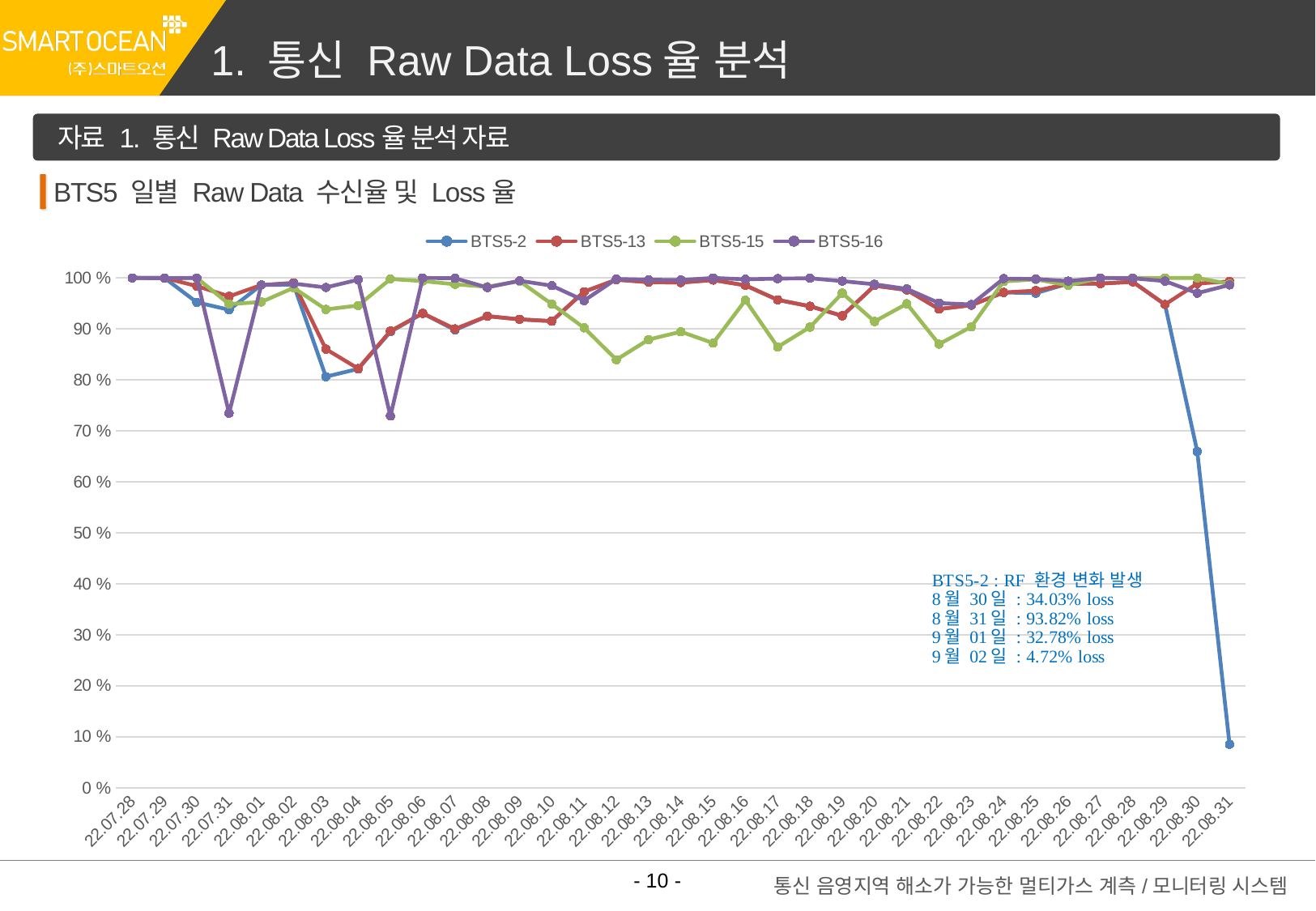

1. 통신 Raw Data Loss율 분석
자료 1. 통신 Raw Data Loss율 분석 자료
BTS5 일별 Raw Data 수신율 및 Loss율

### Chart

| Category | BTS5-2 | BTS5-13 | BTS5-15 | BTS5-16 |
|---|---|---|---|---|
| 22.07.28 | 100.0 | 100.0 | 100.0 | 100.0 |
| 22.07.29 | 100.0 | 100.0 | 100.0 | 99.93055555555556 |
| 22.07.30 | 95.20833333333333 | 98.40277777777777 | 100.0 | 100.0 |
| 22.07.31 | 93.75 | 96.38888888888889 | 94.86111111111111 | 73.47222222222221 |
| 22.08.01 | 98.61111111111111 | 98.61111111111111 | 95.27777777777777 | 98.61111111111111 |
| 22.08.02 | 98.68055555555556 | 99.02777777777777 | 98.05555555555556 | 98.88888888888889 |
| 22.08.03 | 80.625 | 86.04166666666667 | 93.81944444444444 | 98.125 |
| 22.08.04 | 82.15277777777777 | 82.22222222222221 | 94.58333333333333 | 99.65277777777777 |
| 22.08.05 | 89.44444444444444 | 89.58333333333333 | 99.79166666666666 | 72.91666666666667 |
| 22.08.06 | 93.05555555555556 | 93.05555555555556 | 99.375 | 100.0 |
| 22.08.07 | 89.79166666666667 | 90.0 | 98.75 | 99.93055555555556 |
| 22.08.08 | 92.5 | 92.5 | 98.26388888888889 | 98.125 |
| 22.08.09 | 91.875 | 91.875 | 99.375 | 99.44444444444444 |
| 22.08.10 | 91.52777777777777 | 91.52777777777777 | 94.86111111111111 | 98.47222222222221 |
| 22.08.11 | 97.29166666666666 | 97.29166666666666 | 90.20833333333333 | 95.55555555555556 |
| 22.08.12 | 99.65277777777777 | 99.65277777777777 | 83.95833333333333 | 99.79166666666666 |
| 22.08.13 | 99.16666666666666 | 99.16666666666666 | 87.91666666666667 | 99.65277777777777 |
| 22.08.14 | 99.09722222222221 | 99.09722222222221 | 89.44444444444444 | 99.58333333333333 |
| 22.08.15 | 99.58333333333333 | 99.58333333333333 | 87.22222222222221 | 100.0 |
| 22.08.16 | 98.54166666666666 | 98.54166666666666 | 95.625 | 99.72222222222221 |
| 22.08.17 | 95.69444444444444 | 95.69444444444444 | 86.45833333333333 | 99.86111111111111 |
| 22.08.18 | 94.44444444444444 | 94.44444444444444 | 90.34722222222221 | 99.93055555555556 |
| 22.08.19 | 92.56944444444444 | 92.56944444444444 | 97.01388888888889 | 99.375 |
| 22.08.20 | 98.47222222222221 | 98.47222222222221 | 91.45833333333333 | 98.75 |
| 22.08.21 | 97.63888888888889 | 97.63888888888889 | 94.93055555555556 | 97.84722222222221 |
| 22.08.22 | 93.88888888888889 | 93.88888888888889 | 87.01388888888889 | 95.06944444444444 |
| 22.08.23 | 94.65277777777777 | 94.65277777777777 | 90.41666666666667 | 94.79166666666667 |
| 22.08.24 | 97.15277777777777 | 97.15277777777777 | 99.30555555555556 | 99.86111111111111 |
| 22.08.25 | 97.01388888888889 | 97.5 | 99.72222222222221 | 99.79166666666666 |
| 22.08.26 | 98.88888888888889 | 98.81944444444444 | 98.54166666666666 | 99.375 |
| 22.08.27 | 98.88888888888889 | 98.88888888888889 | 100.0 | 100.0 |
| 22.08.28 | 99.23611111111111 | 99.23611111111111 | 100.0 | 99.93055555555556 |
| 22.08.29 | 94.79166666666667 | 94.79166666666667 | 100.0 | 99.375 |
| 22.08.30 | 65.97222222222221 | 98.88888888888889 | 100.0 | 97.01388888888889 |
| 22.08.31 | 8.529411764705882 | 99.31372549019609 | 98.82352941176471 | 98.62745098039217 |